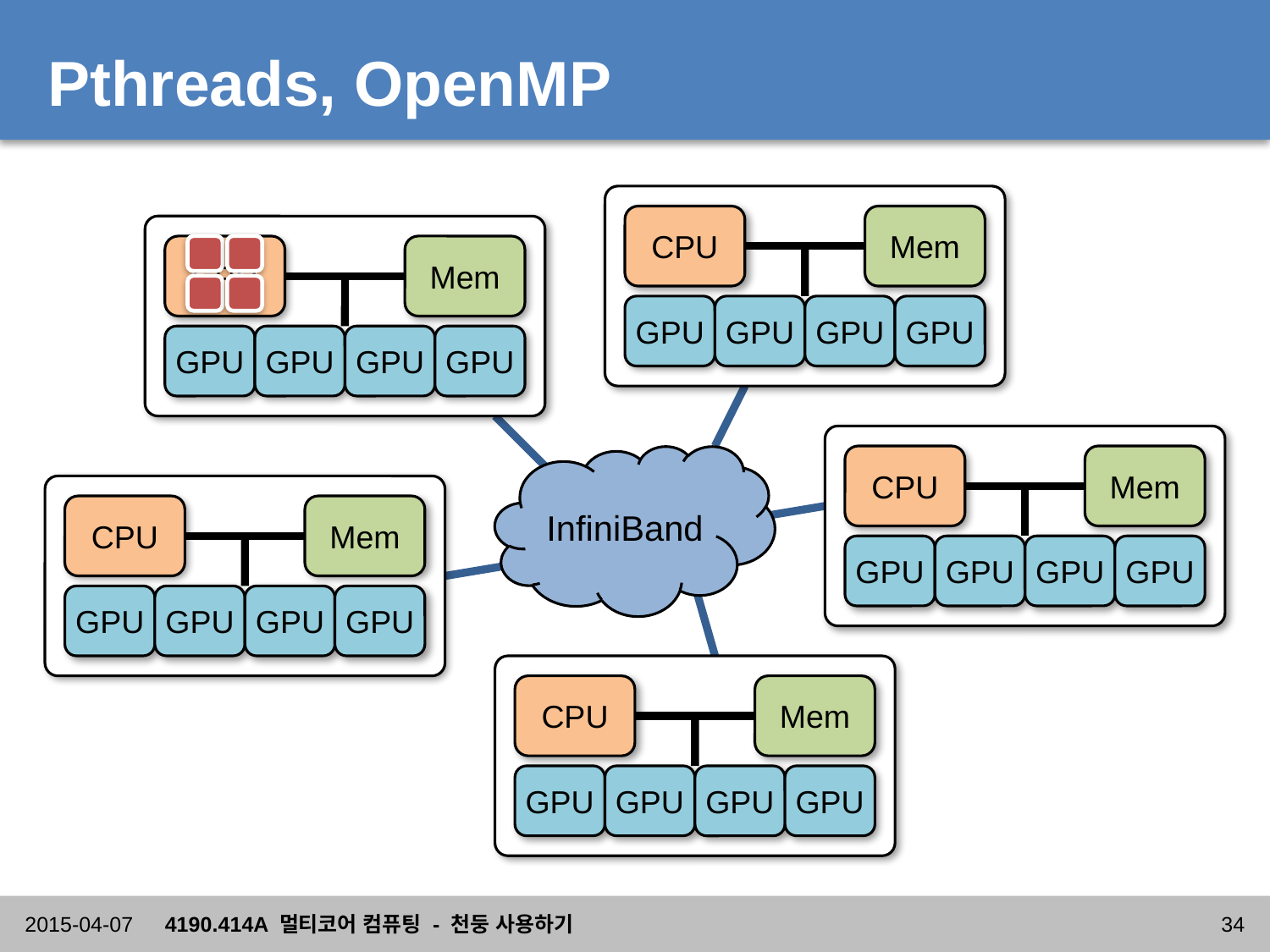

# Pthreads, OpenMP

CPU
Mem

CPU
Mem

GPU
GPU
GPU
GPU
GPU
GPU
GPU
GPU

InfiniBand
CPU
Mem

CPU
Mem
GPU
GPU
GPU
GPU
GPU
GPU
GPU
GPU

CPU
Mem
GPU
GPU
GPU
GPU
2015-04-07
4190.414A 멀티코어 컴퓨팅 - 천둥 사용하기
34